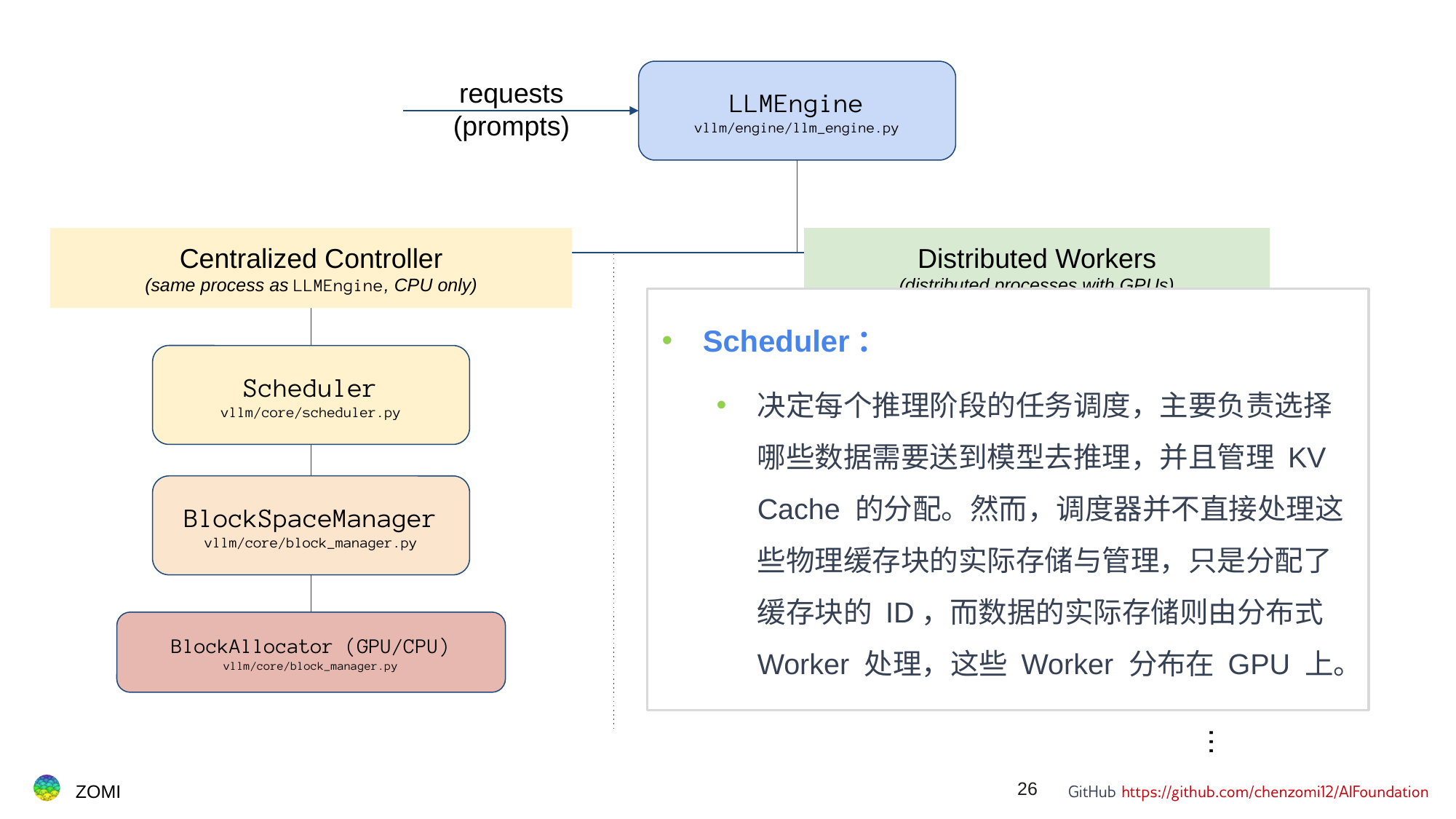

requests
(prompts)
LLMEngine
vllm/engine/llm_engine.py
Scheduler
vllm/core/scheduler.py
BlockSpaceManager
vllm/core/block_manager.py
BlockAllocator (GPU/CPU)
vllm/core/block_manager.py
Worker
vllm/worker/worker.py
N ×
CacheEngine
vllm/worker/cache_engine.py
Worker.model
vllm/model_executor/models
PagedAttention
vllm/model_executor/layers/
attention.py
…
Centralized Controller
(same process as LLMEngine, CPU only)
Distributed Workers
(distributed processes with GPUs)
Scheduler：
决定每个推理阶段的任务调度，主要负责选择哪些数据需要送到模型去推理，并且管理 KV Cache 的分配。然而，调度器并不直接处理这些物理缓存块的实际存储与管理，只是分配了缓存块的 ID，而数据的实际存储则由分布式 Worker 处理，这些 Worker 分布在 GPU 上。